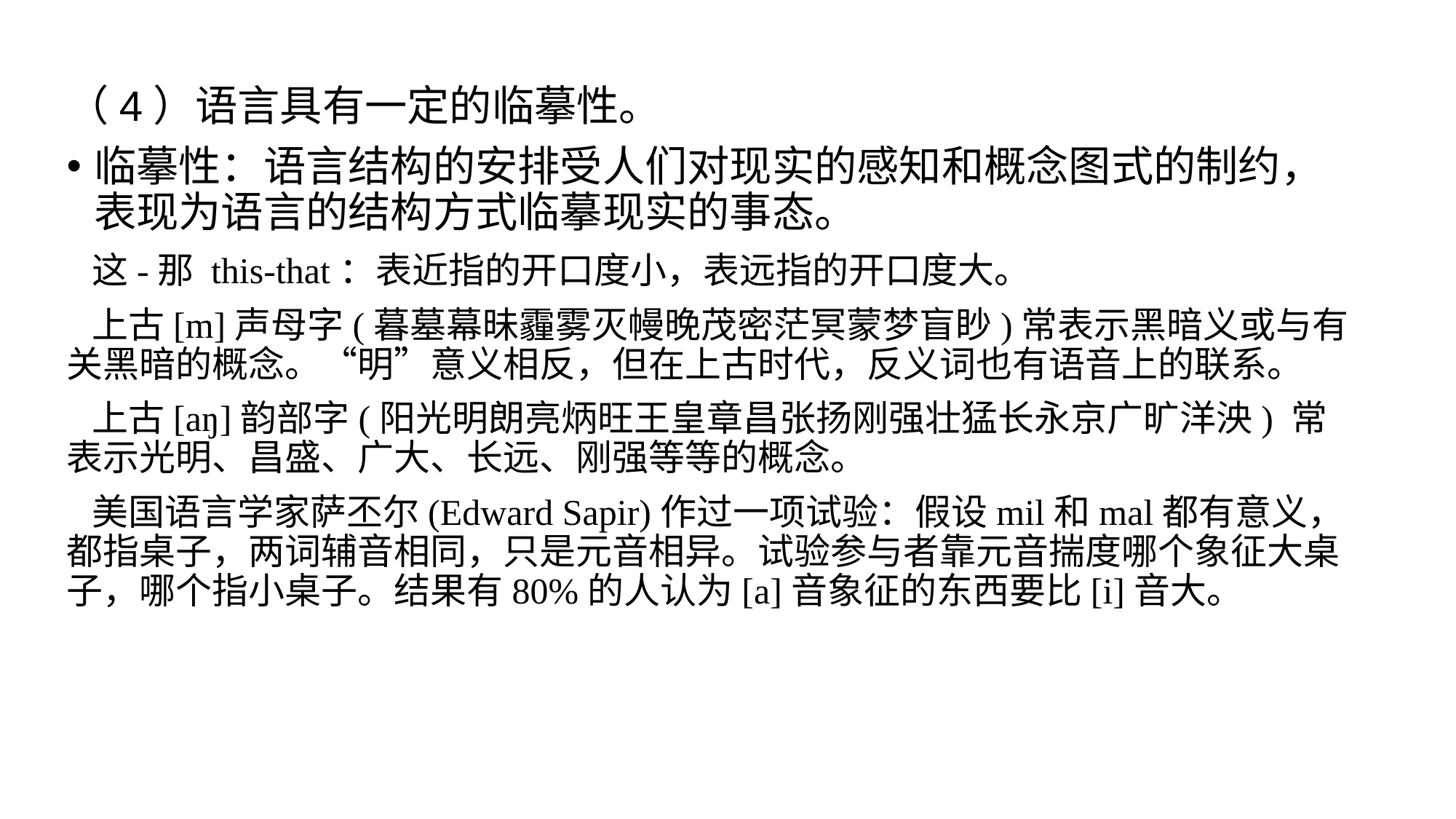

（4）语言具有一定的临摹性。
临摹性：语言结构的安排受人们对现实的感知和概念图式的制约，表现为语言的结构方式临摹现实的事态。
  这-那 this-that：表近指的开口度小，表远指的开口度大。
  上古[m]声母字(暮墓幕昧霾雾灭幔晚茂密茫冥蒙梦盲眇)常表示黑暗义或与有关黑暗的概念。“明”意义相反，但在上古时代，反义词也有语音上的联系。
  上古[aŋ]韵部字(阳光明朗亮炳旺王皇章昌张扬刚强壮猛长永京广旷洋泱) 常表示光明、昌盛、广大、长远、刚强等等的概念。
  美国语言学家萨丕尔(Edward Sapir)作过一项试验：假设mil和mal都有意义，都指桌子，两词辅音相同，只是元音相异。试验参与者靠元音揣度哪个象征大桌子，哪个指小桌子。结果有80%的人认为[a]音象征的东西要比[i]音大。